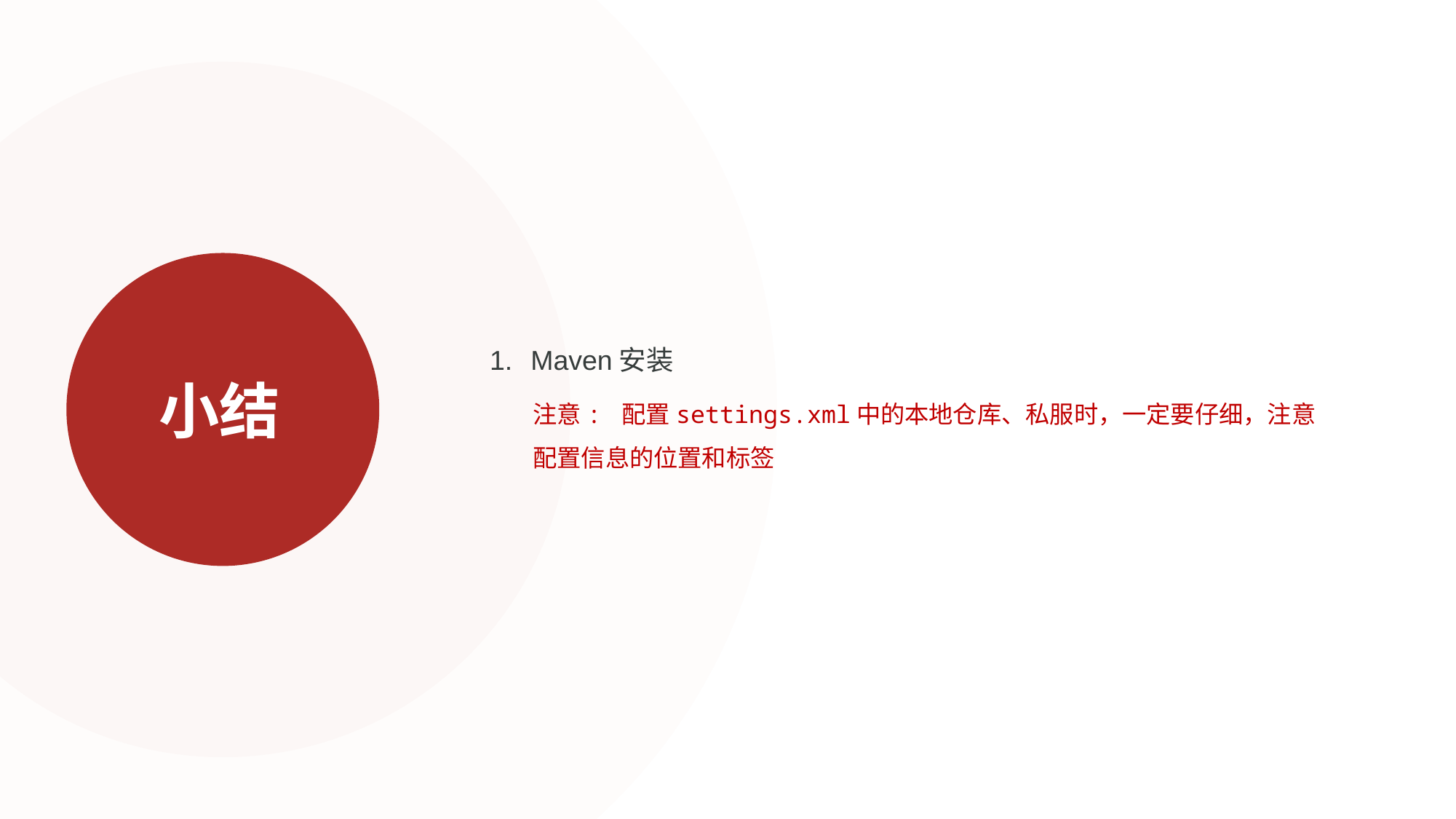

Maven安装
注意: 配置settings.xml中的本地仓库、私服时，一定要仔细，注意配置信息的位置和标签